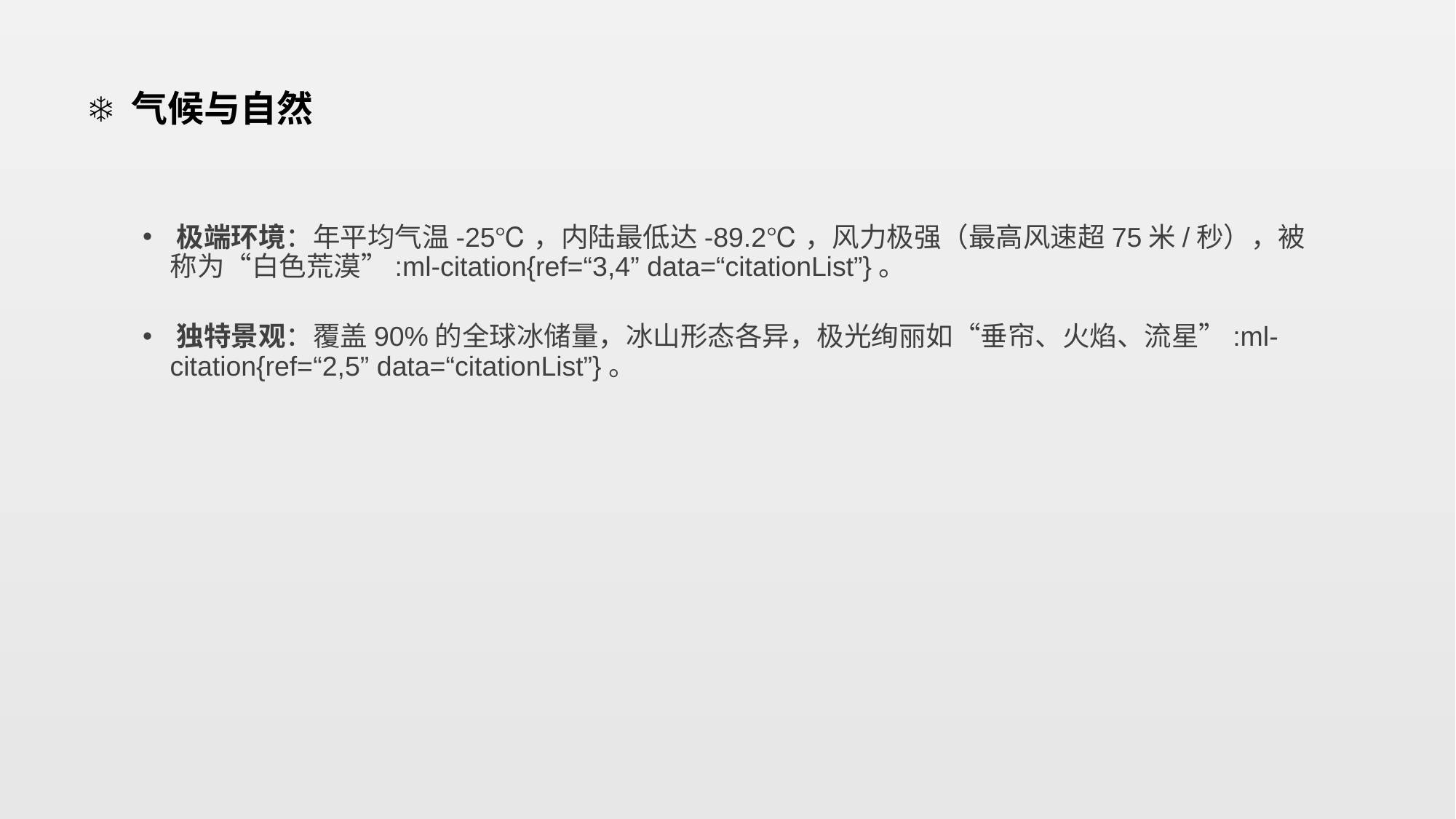

# ❄️ ‌气候与自然‌
‌极端环境‌：年平均气温-25℃，内陆最低达-89.2℃，风力极强（最高风速超75米/秒），被称为“白色荒漠”‌:ml-citation{ref=“3,4” data=“citationList”}。
‌独特景观‌：覆盖90%的全球冰储量，冰山形态各异，极光绚丽如“垂帘、火焰、流星”‌:ml-citation{ref=“2,5” data=“citationList”}。